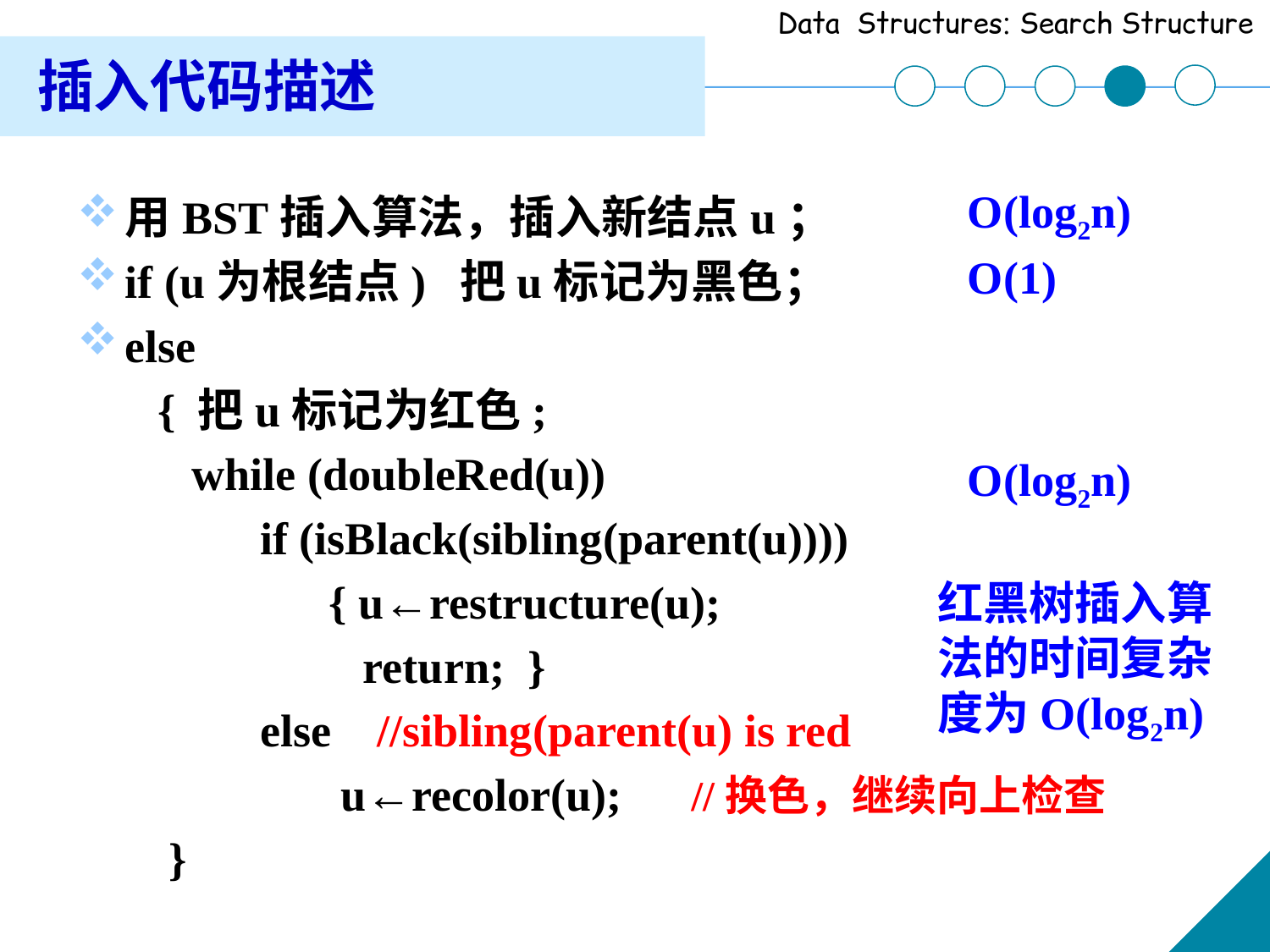

插入代码描述

O(log2n)
用BST插入算法，插入新结点u；
if (u为根结点)  把u标记为黑色；
else
       { 把u标记为红色;
          while (doubleRed(u))
                if (isBlack(sibling(parent(u))))
                      { u←restructure(u);
                         return;  }
                else    //sibling(parent(u) is red
                       u←recolor(u);      //换色，继续向上检查
        }
O(1)
O(log2n)
红黑树插入算法的时间复杂度为O(log2n)